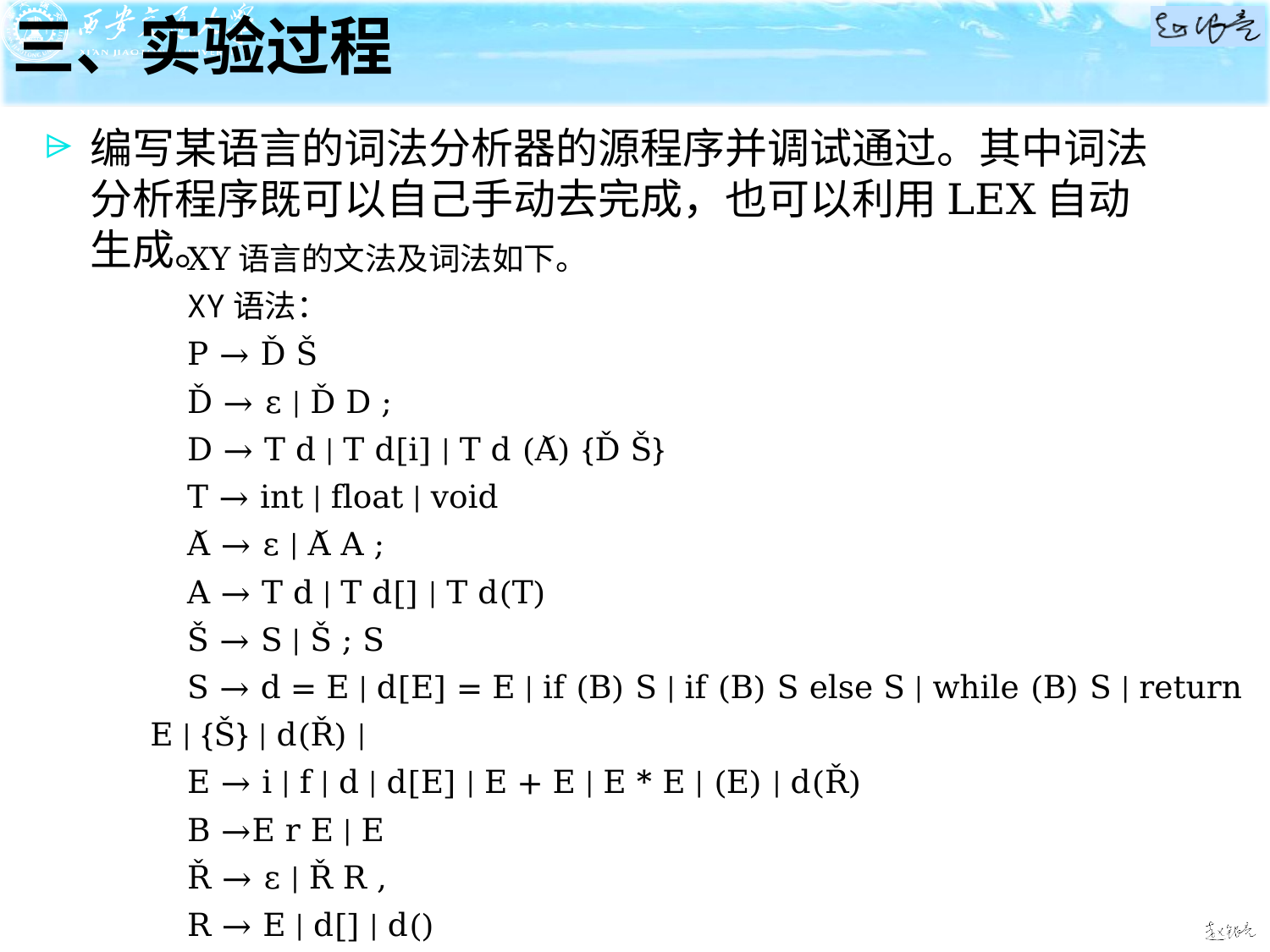

三、实验过程
#
编写某语言的词法分析器的源程序并调试通过。其中词法分析程序既可以自己手动去完成，也可以利用LEX自动生成。
XY语言的文法及词法如下。
XY语法：
P → Ď Š
Ď → ε | Ď D ;
D → T d | T d[i] | T d (Ǎ) {Ď Š}
T → int | float | void
Ǎ → ε | Ǎ A ;
A → T d | T d[] | T d(T)
Š → S | Š ; S
S → d = E | d[E] = E | if (B) S | if (B) S else S | while (B) S | return E | {Š} | d(Ř) |
E → i | f | d | d[E] | E + E | E * E | (E) | d(Ř)
B →E r E | E
Ř → ε | Ř R ,
R → E | d[] | d()